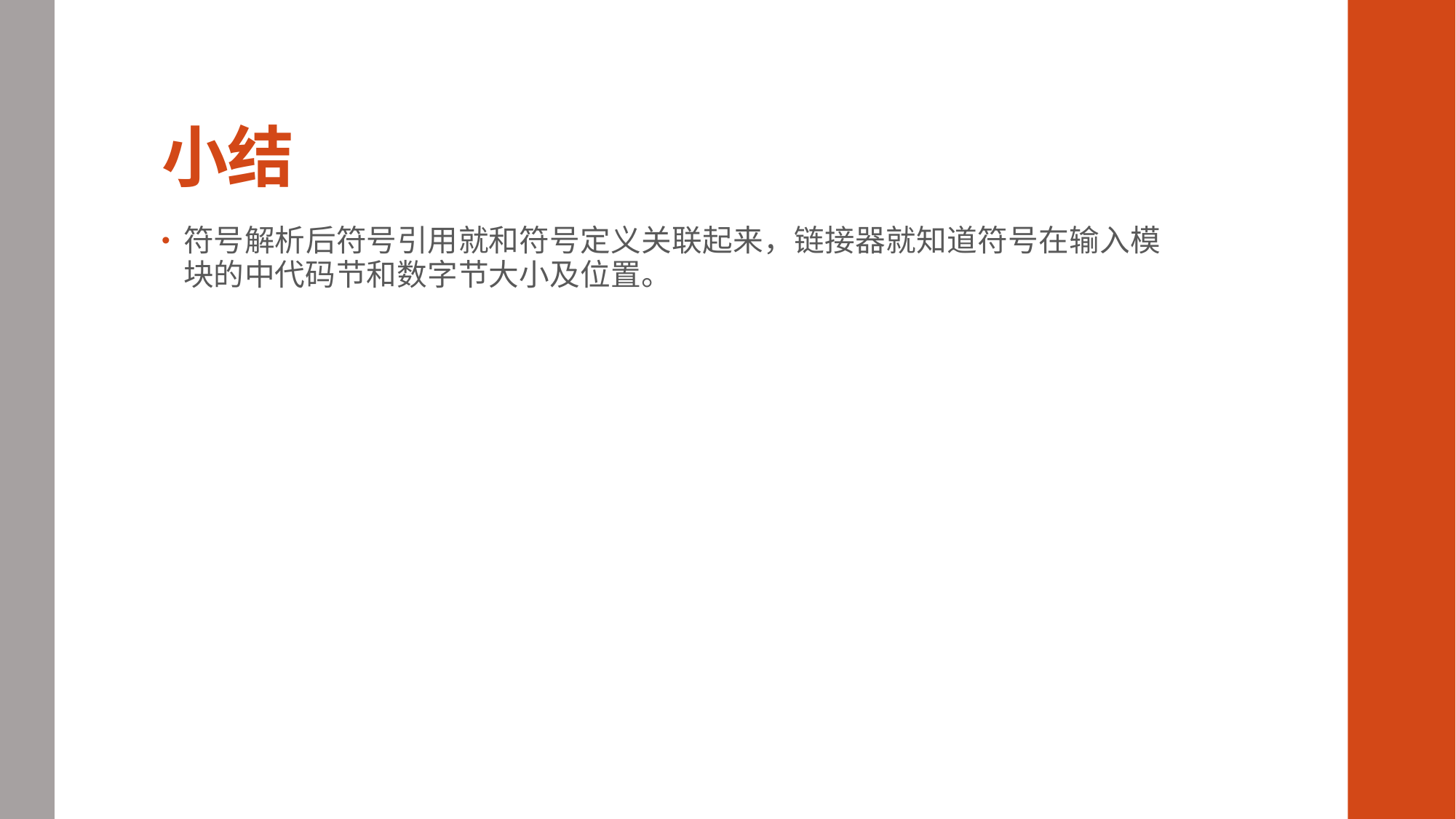

# 小结
符号解析后符号引用就和符号定义关联起来，链接器就知道符号在输入模块的中代码节和数字节大小及位置。